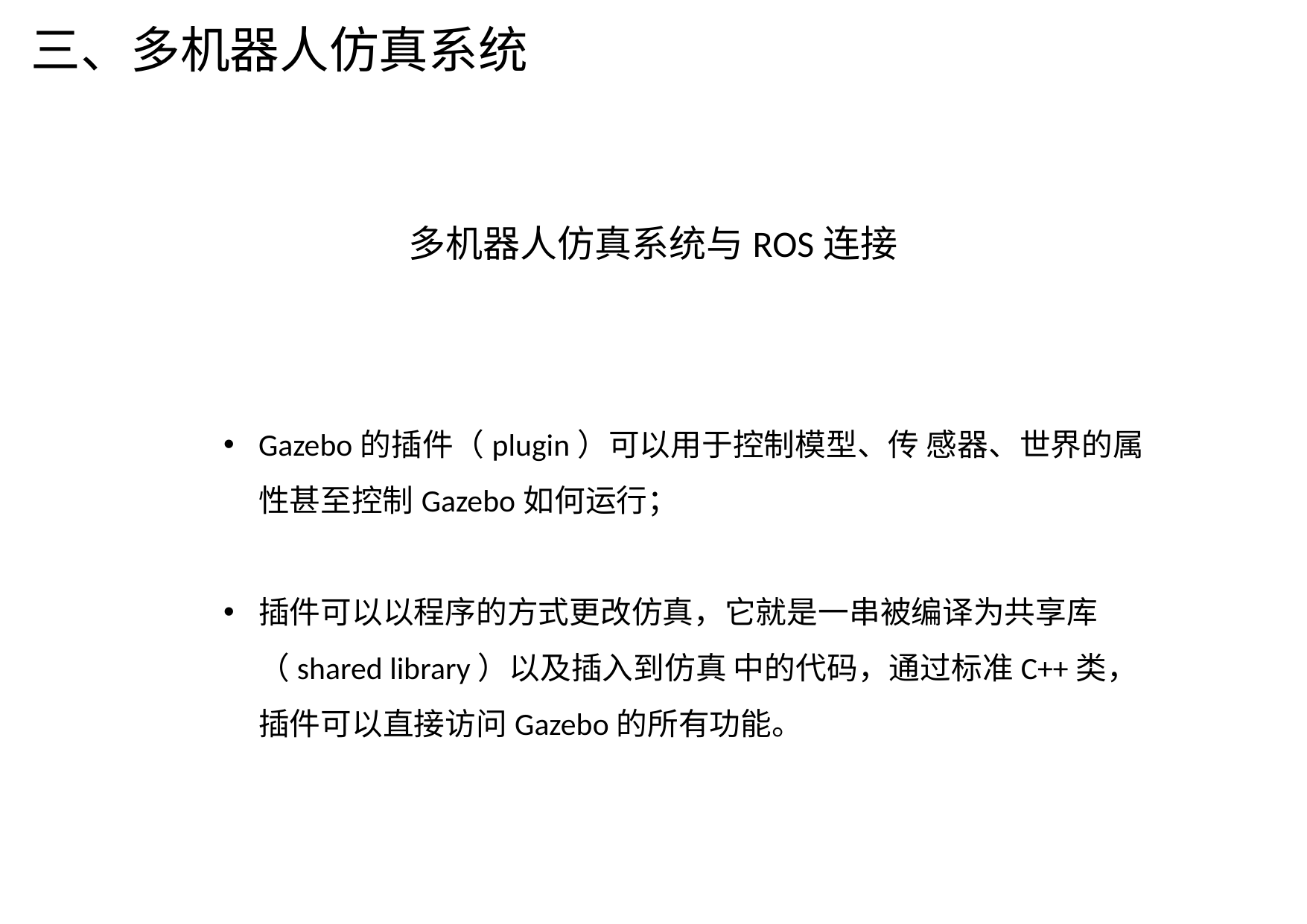

三、多机器人仿真系统
多机器人仿真系统与ROS连接
Gazebo的插件（plugin）可以用于控制模型、传 感器、世界的属性甚至控制Gazebo如何运行；

插件可以以程序的方式更改仿真，它就是一串被编译为共享库（shared library）以及插入到仿真 中的代码，通过标准C++类，插件可以直接访问Gazebo的所有功能。